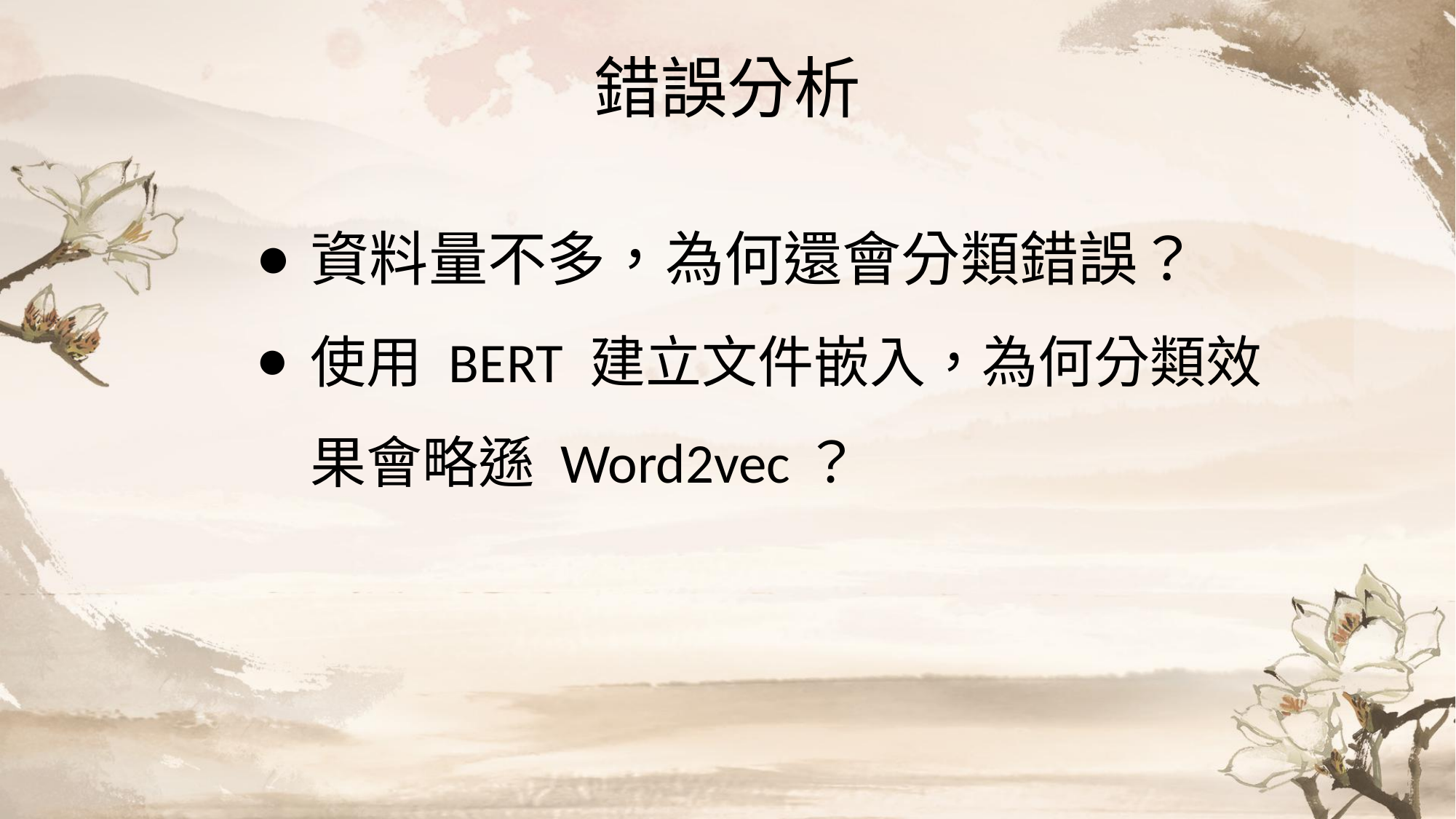

# 錯誤分析
資料量不多，為何還會分類錯誤？
使用 BERT 建立文件嵌入，為何分類效果會略遜 Word2vec？